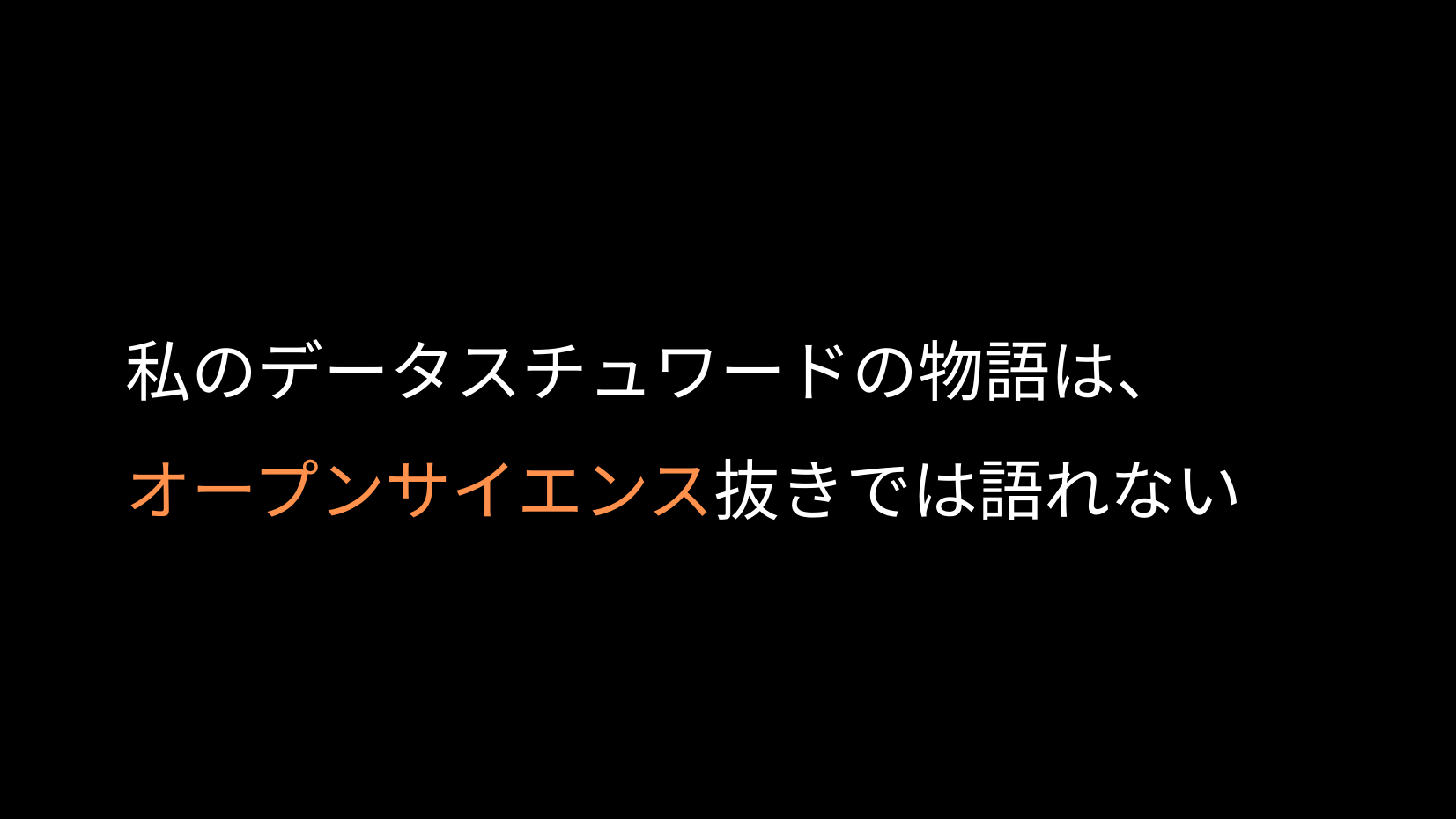

私のデータスチュワードの物語は、
オープンサイエンス抜きでは語れない